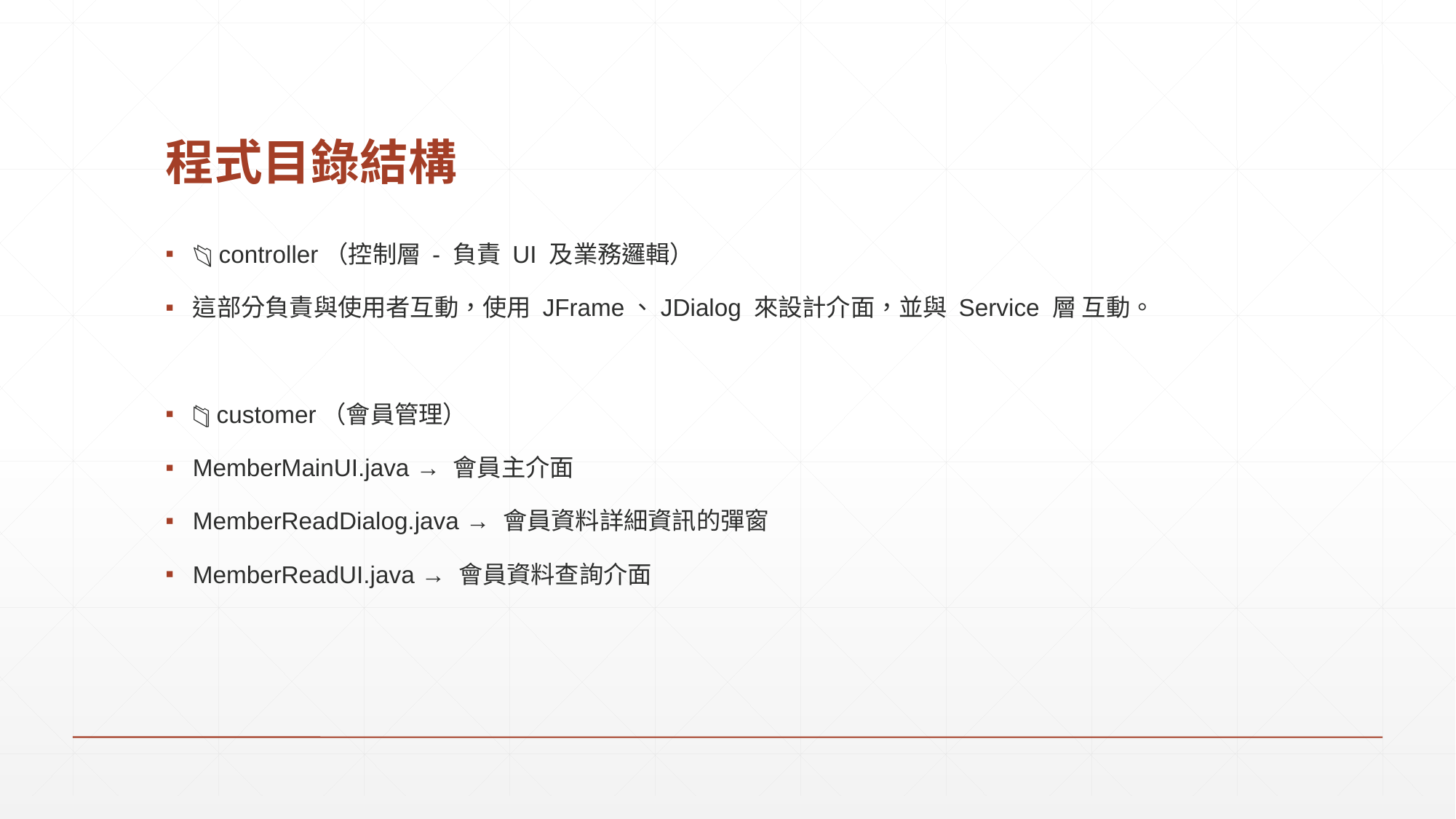

# 程式目錄結構
📂 controller（控制層 - 負責 UI 及業務邏輯）
這部分負責與使用者互動，使用 JFrame、JDialog 來設計介面，並與 Service 層 互動。

📁 customer（會員管理）
MemberMainUI.java → 會員主介面
MemberReadDialog.java → 會員資料詳細資訊的彈窗
MemberReadUI.java → 會員資料查詢介面